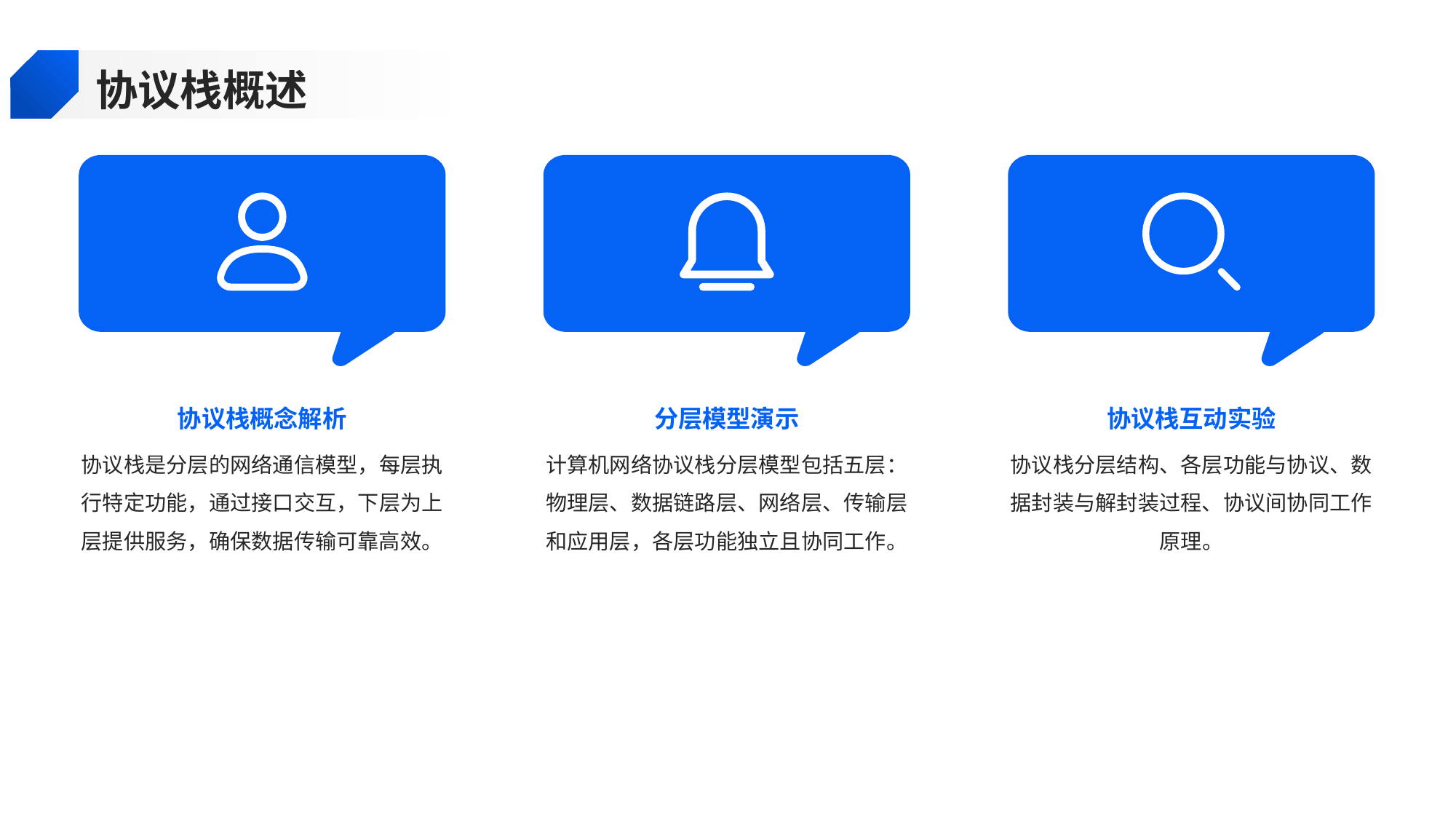

协议栈概述

协议栈概念解析
分层模型演示
协议栈互动实验
协议栈是分层的网络通信模型，每层执行特定功能，通过接口交互，下层为上层提供服务，确保数据传输可靠高效。
计算机网络协议栈分层模型包括五层：物理层、数据链路层、网络层、传输层和应用层，各层功能独立且协同工作。
协议栈分层结构、各层功能与协议、数据封装与解封装过程、协议间协同工作原理。